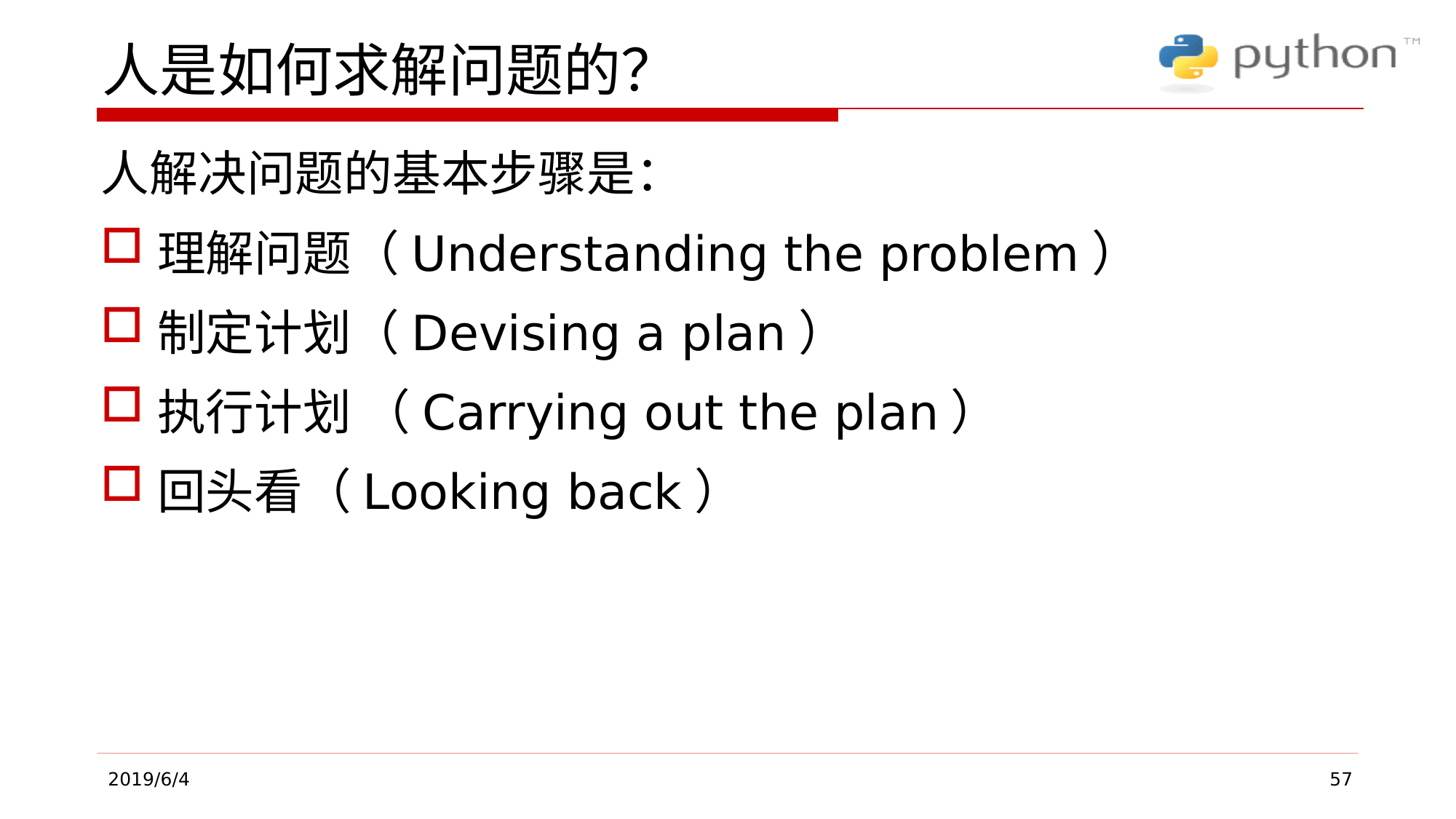

# 人是如何求解问题的？
人解决问题的基本步骤是：
理解问题（Understanding the problem）
制定计划（Devising a plan）
执行计划 （Carrying out the plan）
回头看（Looking back）
57
2019/6/4